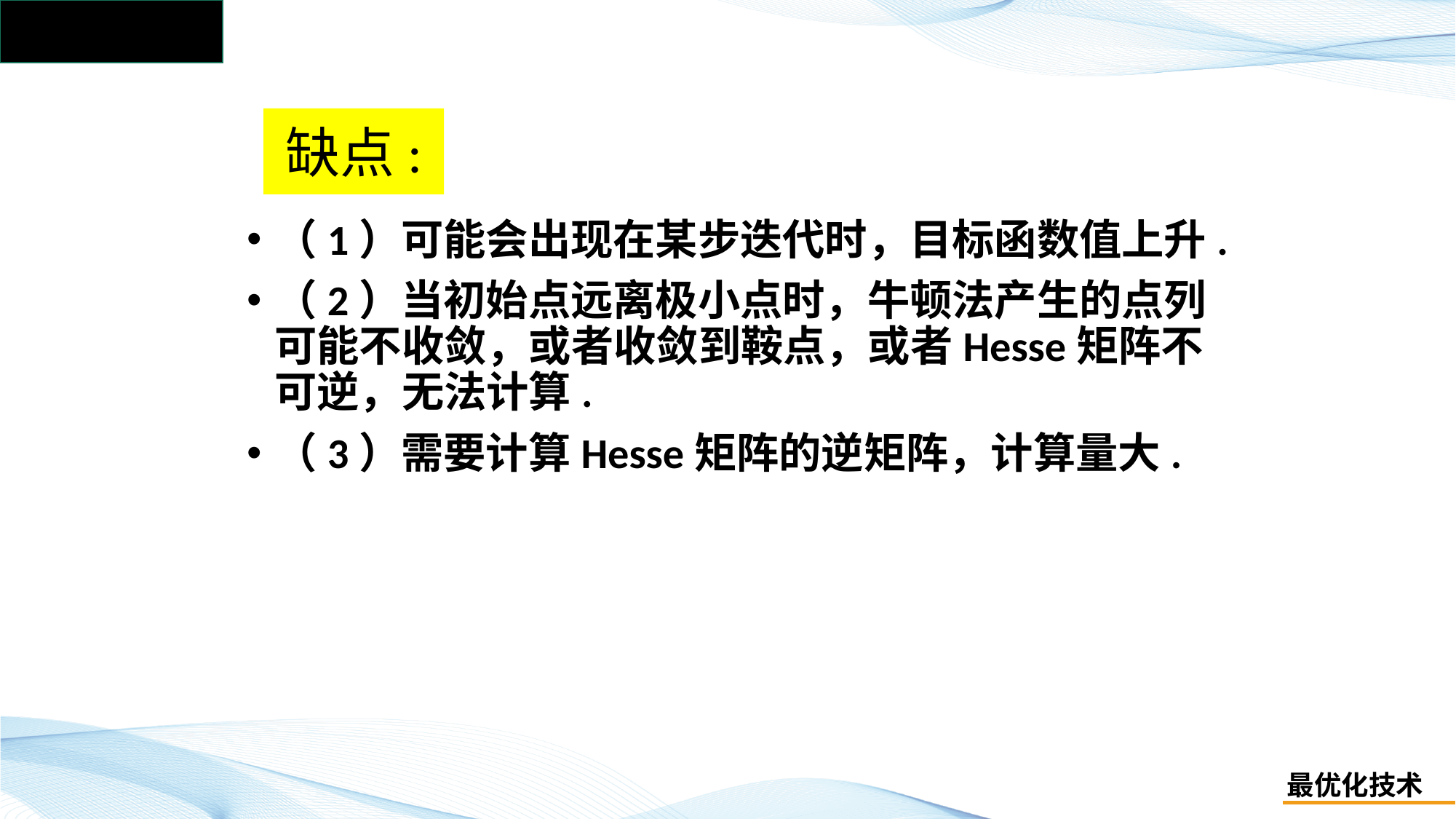

缺点:
（1）可能会出现在某步迭代时，目标函数值上升.
（2）当初始点远离极小点时，牛顿法产生的点列可能不收敛，或者收敛到鞍点，或者Hesse矩阵不可逆，无法计算.
（3）需要计算Hesse矩阵的逆矩阵，计算量大.